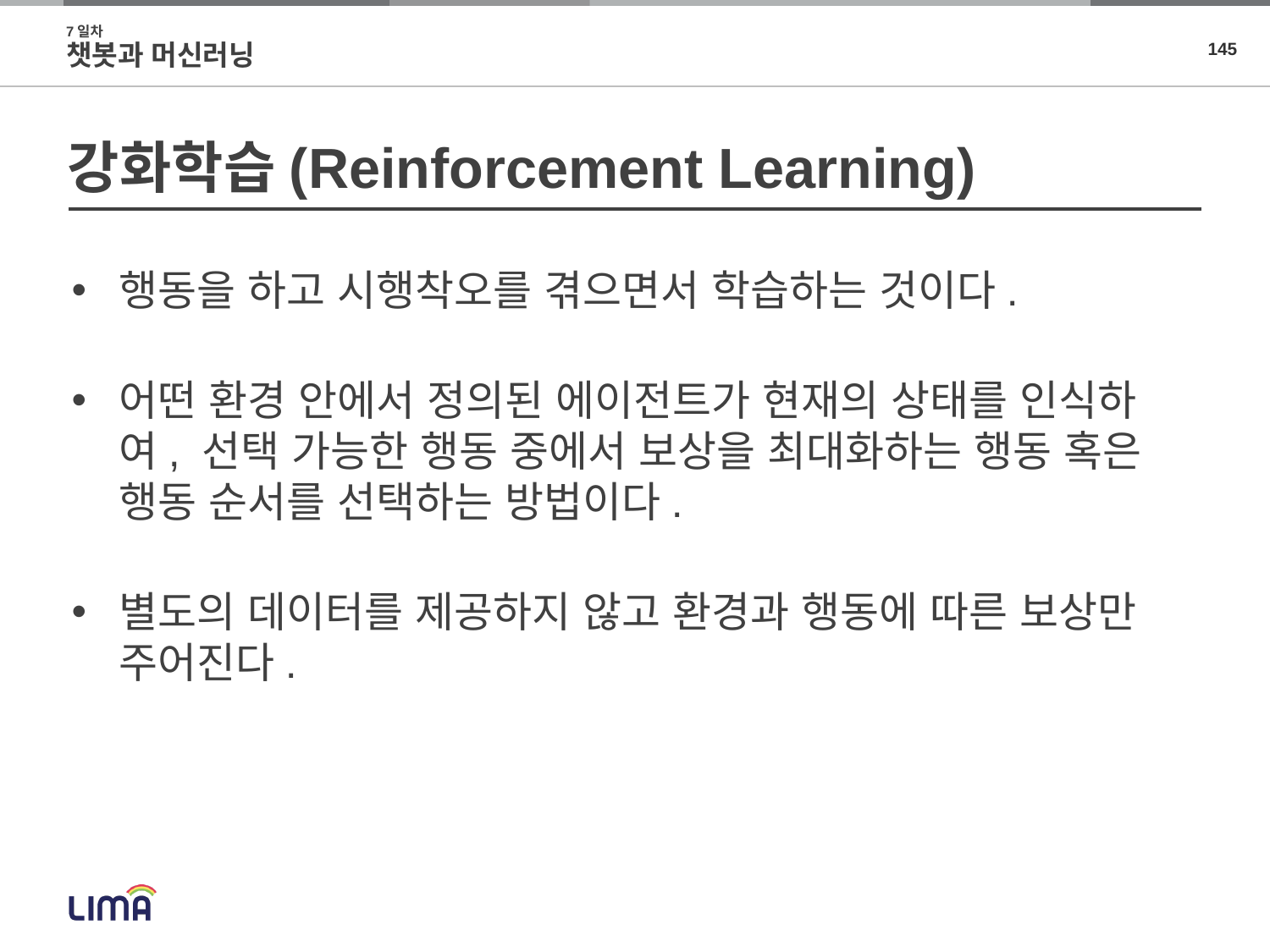

7일차
챗봇과 머신러닝
# 강화학습(Reinforcement Learning)
행동을 하고 시행착오를 겪으면서 학습하는 것이다.
어떤 환경 안에서 정의된 에이전트가 현재의 상태를 인식하여, 선택 가능한 행동 중에서 보상을 최대화하는 행동 혹은 행동 순서를 선택하는 방법이다.
별도의 데이터를 제공하지 않고 환경과 행동에 따른 보상만 주어진다.